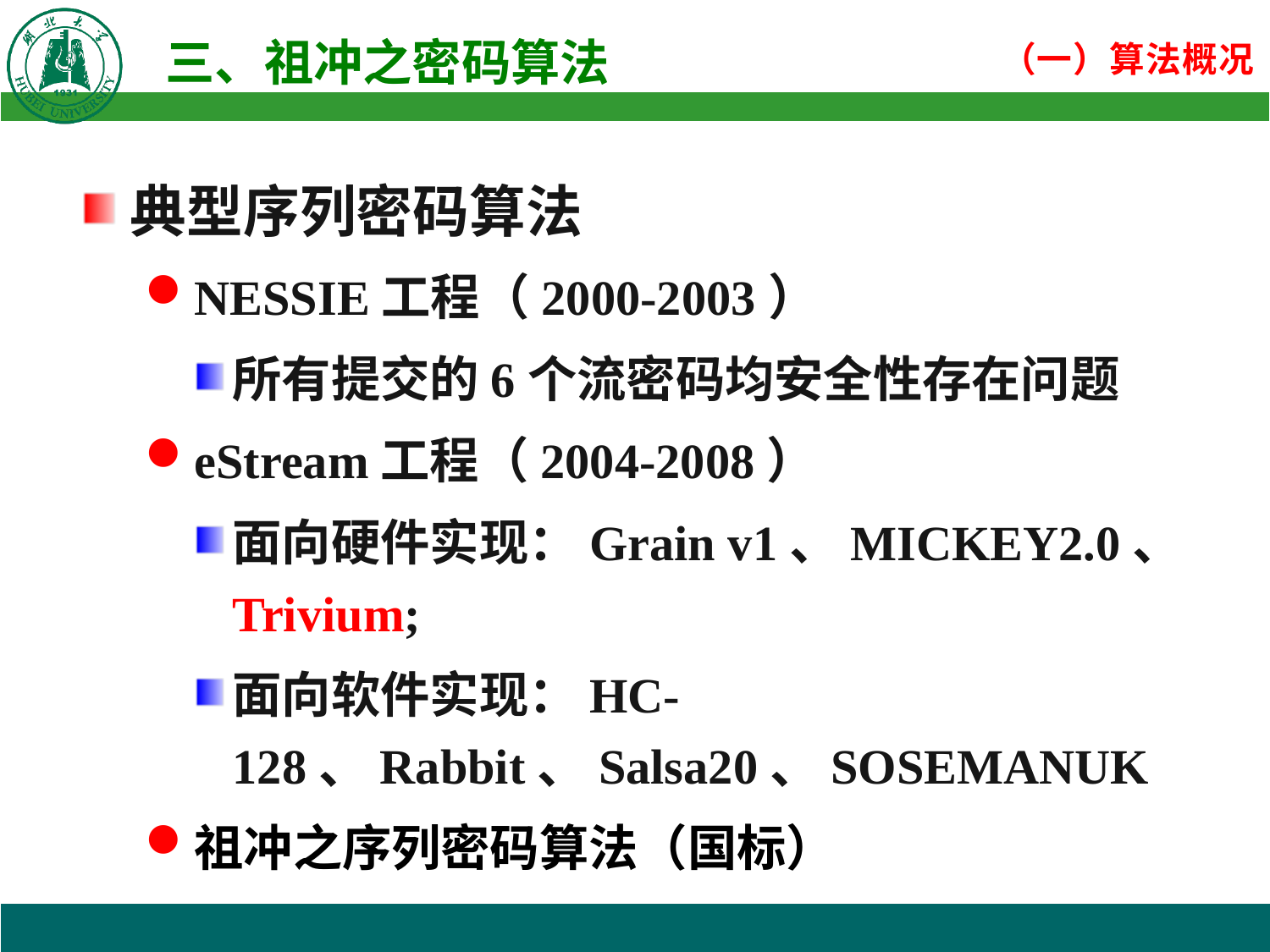

典型序列密码算法
NESSIE工程（2000-2003）
所有提交的6个流密码均安全性存在问题
eStream工程（2004-2008）
面向硬件实现：Grain v1、MICKEY2.0、Trivium;
面向软件实现：HC-128、Rabbit、Salsa20、SOSEMANUK
祖冲之序列密码算法（国标）